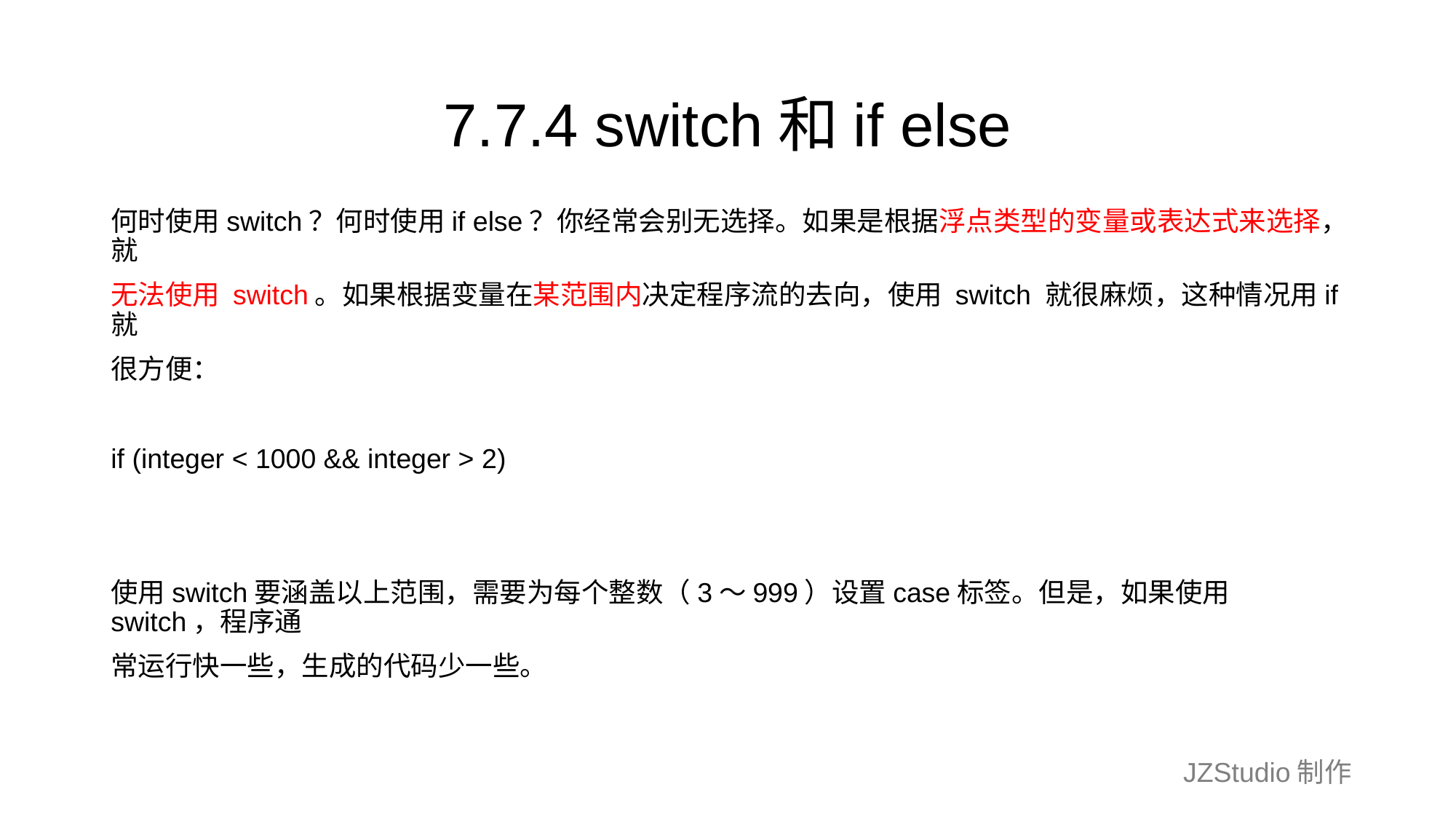

# 7.7.4 switch和if else
何时使用switch？何时使用if else？你经常会别无选择。如果是根据浮点类型的变量或表达式来选择，就
无法使用 switch。如果根据变量在某范围内决定程序流的去向，使用 switch 就很麻烦，这种情况用if就
很方便：

if (integer < 1000 && integer > 2)

使用switch要涵盖以上范围，需要为每个整数（3～999）设置case标签。但是，如果使用switch，程序通
常运行快一些，生成的代码少一些。